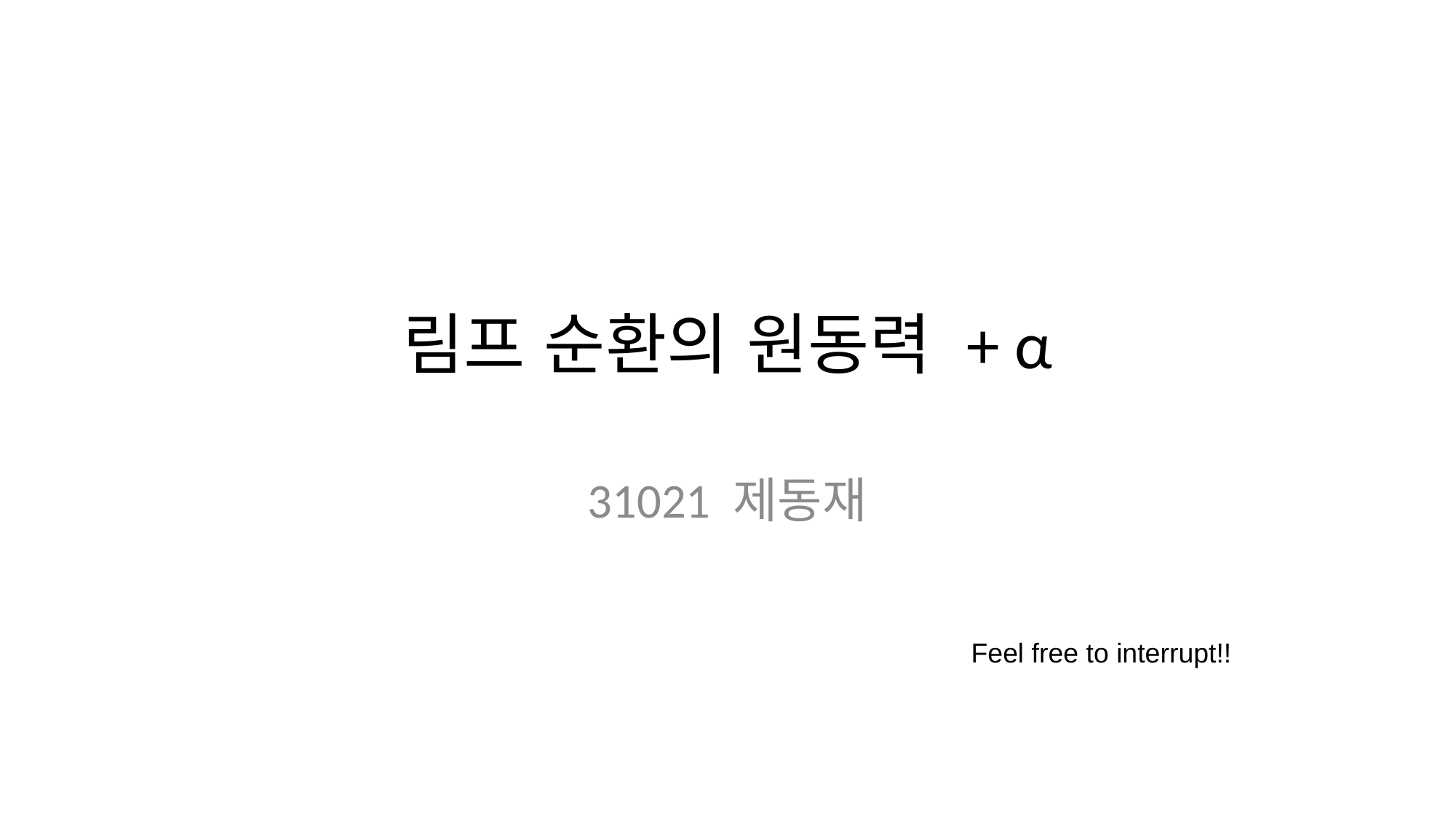

# 림프 순환의 원동력 + α
31021 제동재
Feel free to interrupt!!